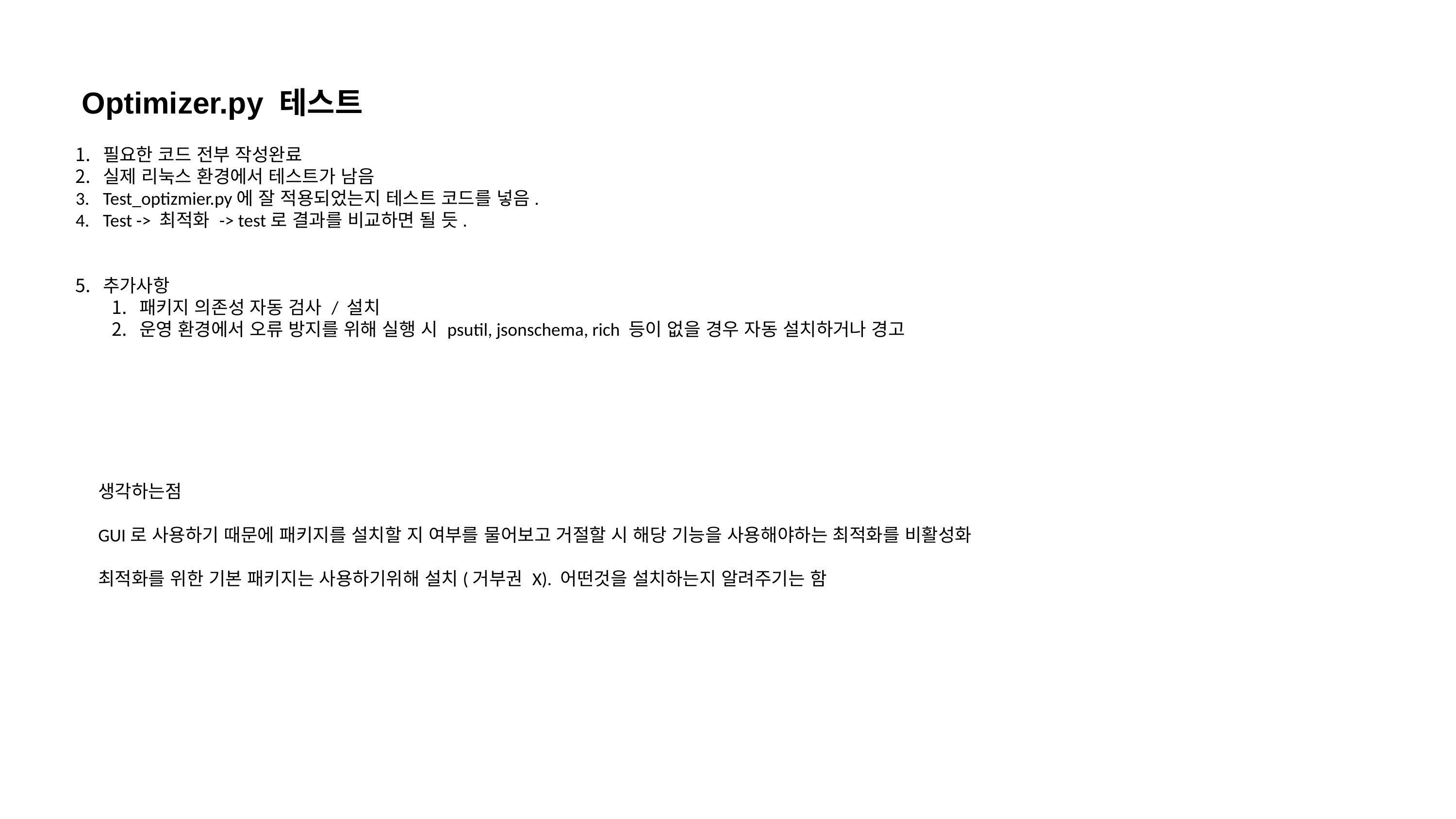

Optimizer.py 테스트
필요한 코드 전부 작성완료
실제 리눅스 환경에서 테스트가 남음
Test_optizmier.py에 잘 적용되었는지 테스트 코드를 넣음.
Test -> 최적화 -> test로 결과를 비교하면 될 듯.

추가사항
패키지 의존성 자동 검사 / 설치
운영 환경에서 오류 방지를 위해 실행 시 psutil, jsonschema, rich 등이 없을 경우 자동 설치하거나 경고
생각하는점

GUI로 사용하기 때문에 패키지를 설치할 지 여부를 물어보고 거절할 시 해당 기능을 사용해야하는 최적화를 비활성화

최적화를 위한 기본 패키지는 사용하기위해 설치(거부권 X). 어떤것을 설치하는지 알려주기는 함